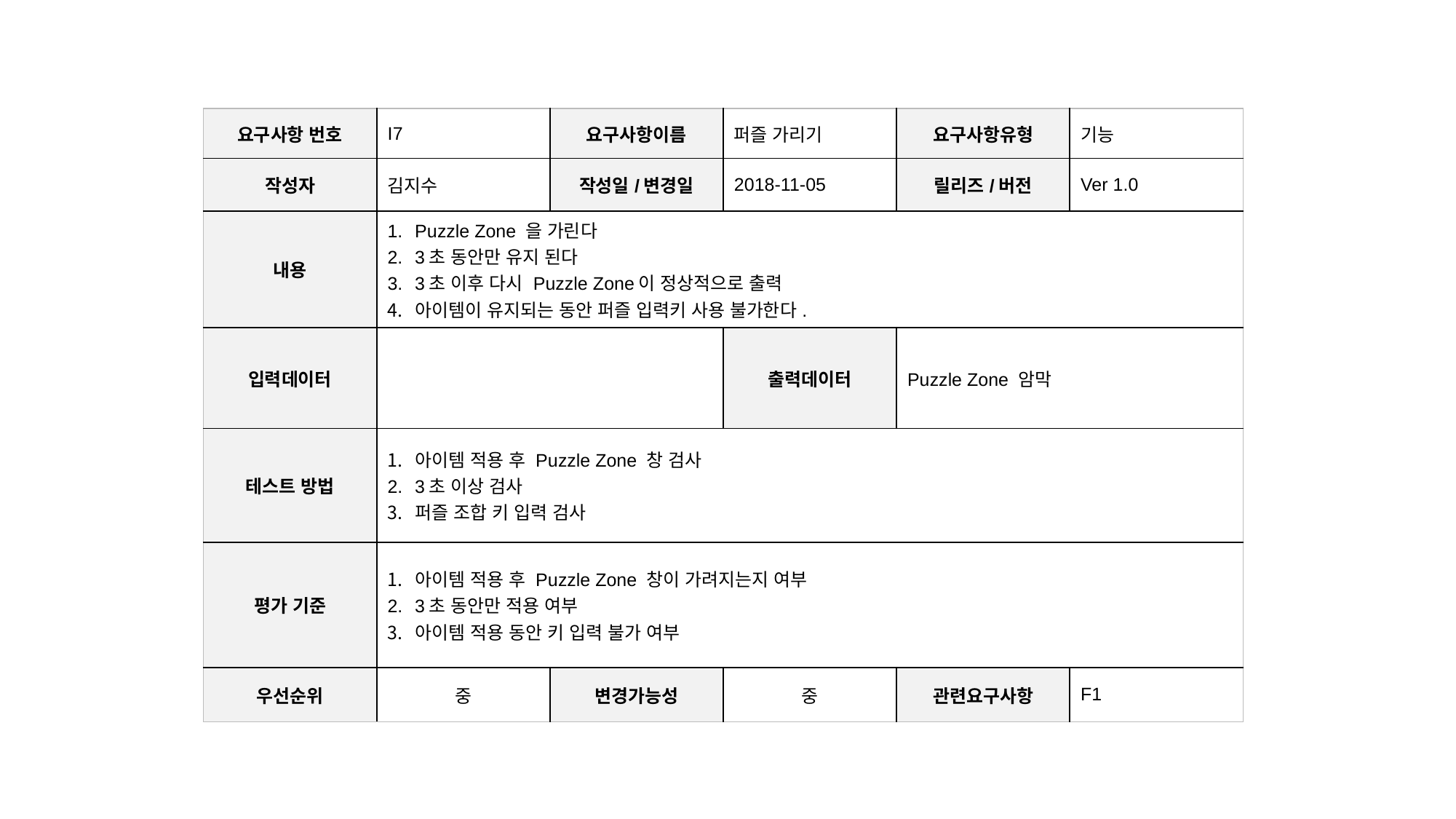

| 요구사항 번호 | I7 | 요구사항이름 | 퍼즐 가리기 | 요구사항유형 | 기능 |
| --- | --- | --- | --- | --- | --- |
| 작성자 | 김지수 | 작성일/변경일 | 2018-11-05 | 릴리즈/버전 | Ver 1.0 |
| 내용 | Puzzle Zone 을 가린다 3초 동안만 유지 된다 3초 이후 다시 Puzzle Zone이 정상적으로 출력 아이템이 유지되는 동안 퍼즐 입력키 사용 불가한다. |  |  |  |  |
| 입력데이터 |  |  | 출력데이터 | Puzzle Zone 암막 |  |
| 테스트 방법 | 아이템 적용 후 Puzzle Zone 창 검사 3초 이상 검사 퍼즐 조합 키 입력 검사 |  |  |  |  |
| 평가 기준 | 아이템 적용 후 Puzzle Zone 창이 가려지는지 여부 3초 동안만 적용 여부 아이템 적용 동안 키 입력 불가 여부 |  |  |  |  |
| 우선순위 | 중 | 변경가능성 | 중 | 관련요구사항 | F1 |